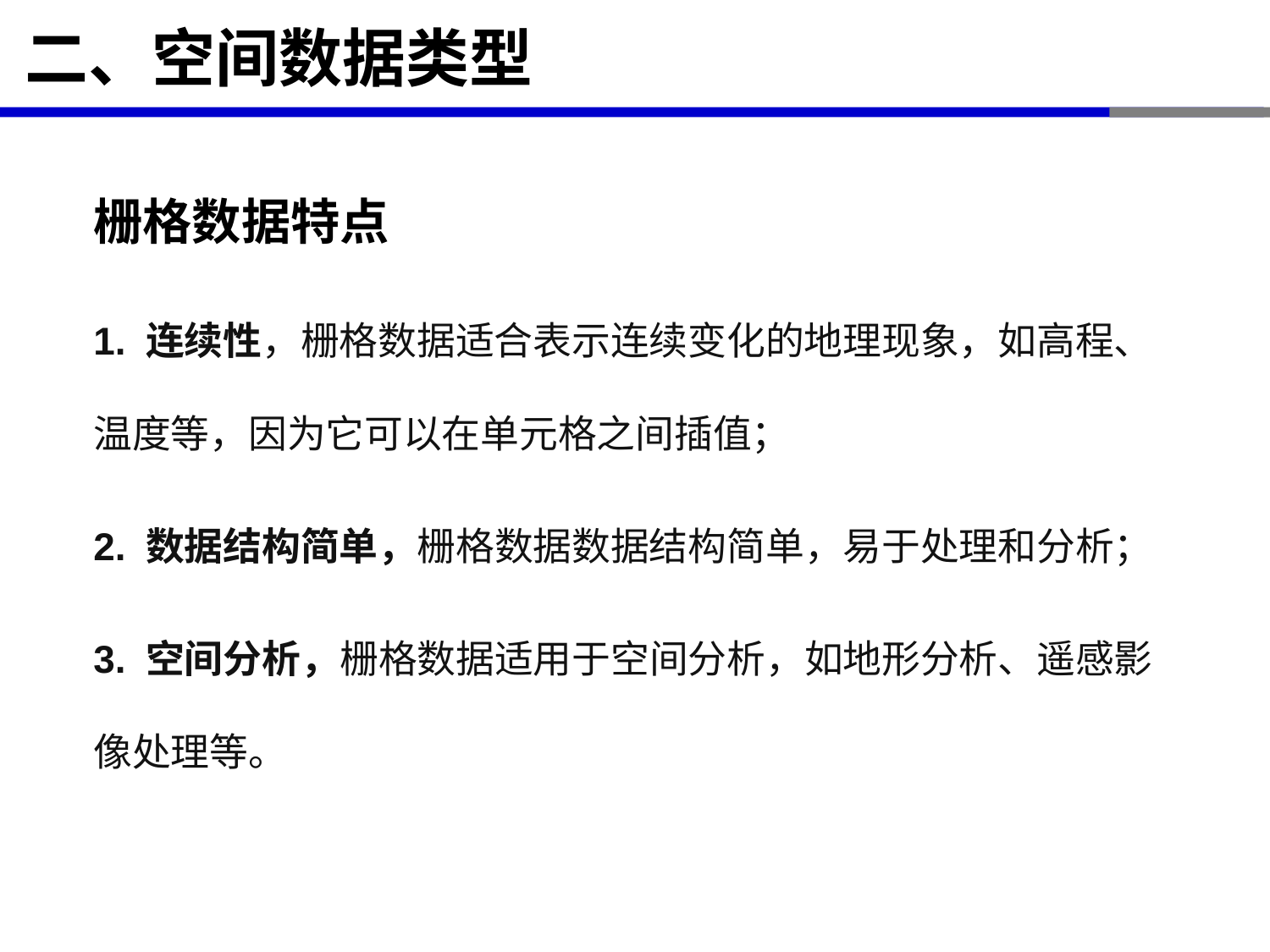

# 二、空间数据类型
栅格数据特点
1. 连续性，栅格数据适合表示连续变化的地理现象，如高程、温度等，因为它可以在单元格之间插值；
2. 数据结构简单，栅格数据数据结构简单，易于处理和分析；
3. 空间分析，栅格数据适用于空间分析，如地形分析、遥感影像处理等。